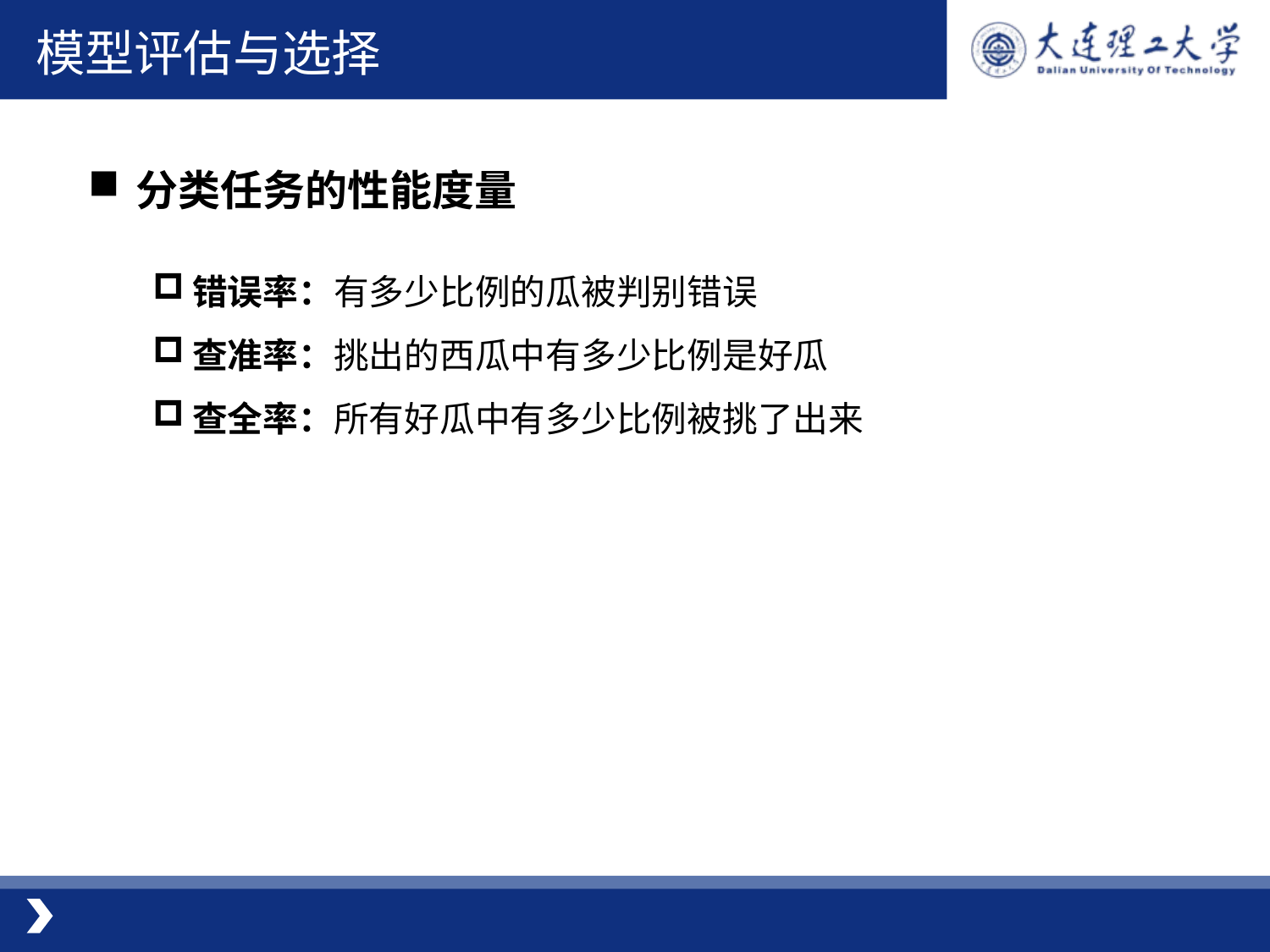

模型评估与选择
分类任务的性能度量
错误率：有多少比例的瓜被判别错误
查准率：挑出的西瓜中有多少比例是好瓜
查全率：所有好瓜中有多少比例被挑了出来